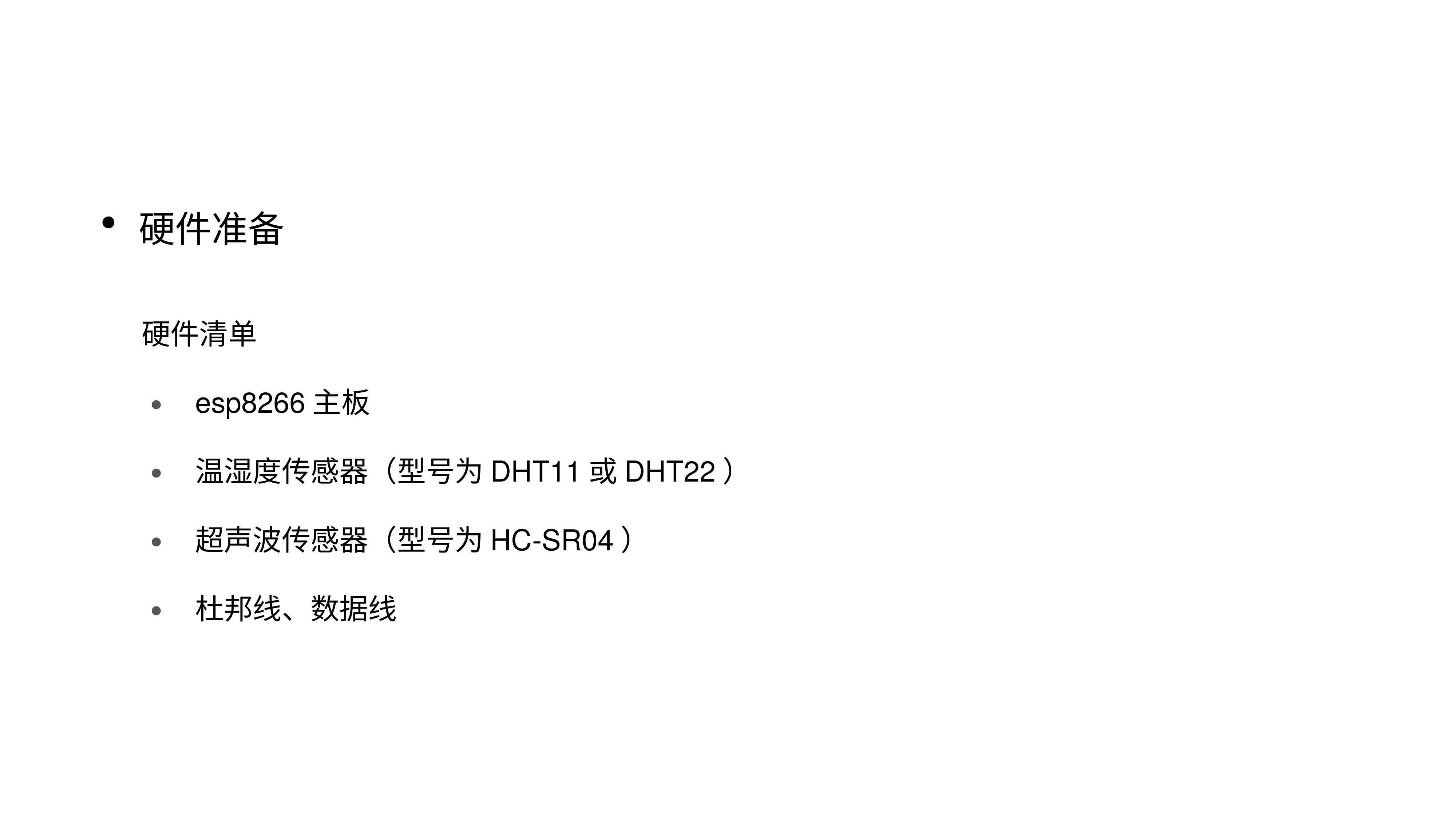

硬件准备
硬件清单
esp8266主板
温湿度传感器（型号为DHT11或DHT22）
超声波传感器（型号为HC-SR04）
杜邦线、数据线